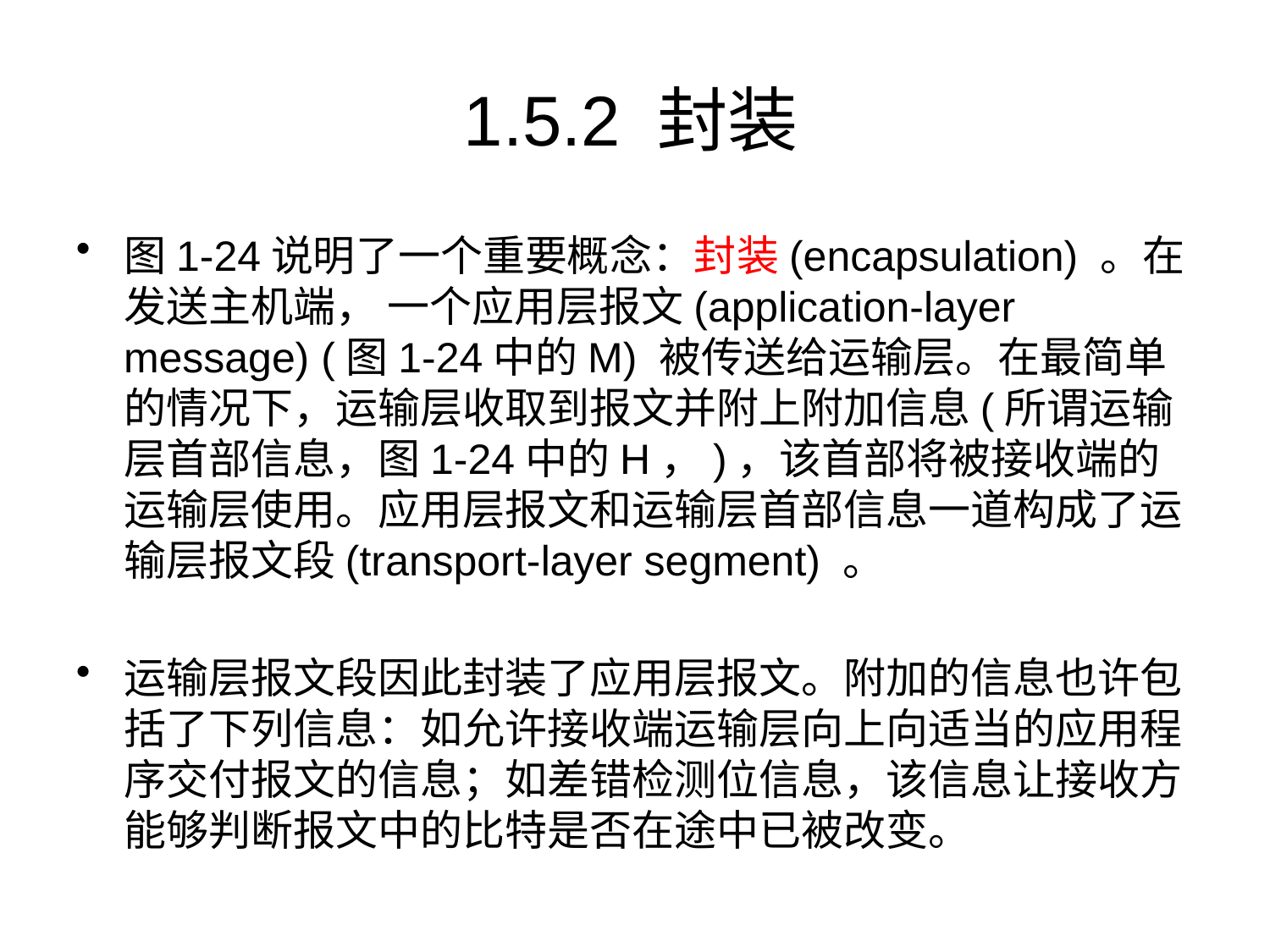

# 1.5.2 封装
图1-24说明了一个重要概念：封装(encapsulation) 。在发送主机端， 一个应用层报文(application-layer message) (图1-24中的M) 被传送给运输层。在最简单的情况下，运输层收取到报文并附上附加信息(所谓运输层首部信息，图1-24中的H，)，该首部将被接收端的运输层使用。应用层报文和运输层首部信息一道构成了运输层报文段(transport-layer segment) 。

运输层报文段因此封装了应用层报文。附加的信息也许包括了下列信息：如允许接收端运输层向上向适当的应用程序交付报文的信息；如差错检测位信息，该信息让接收方能够判断报文中的比特是否在途中已被改变。